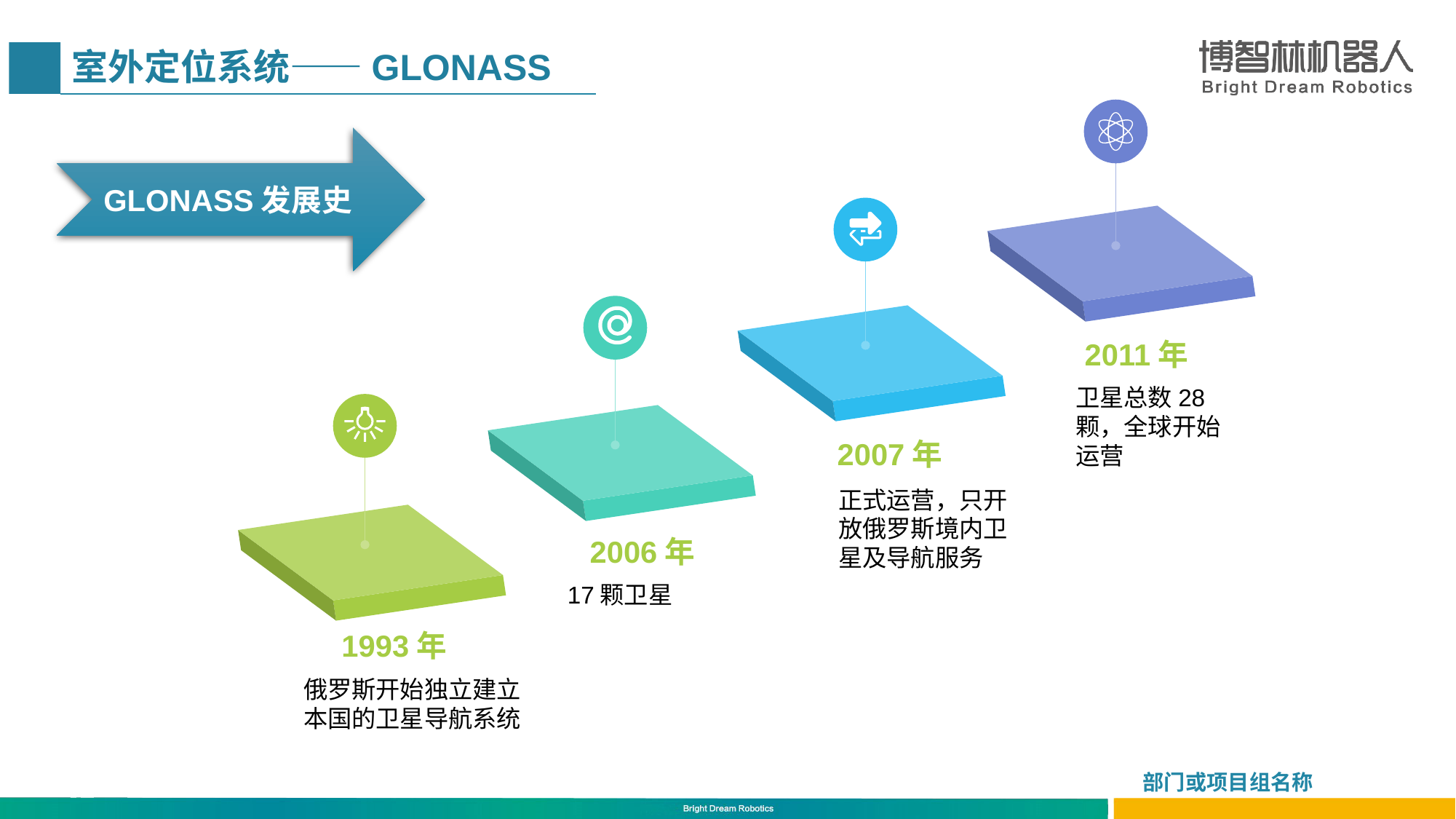

# 室外定位系统——GLONASS

GLONASS发展史

2011年
卫星总数28颗，全球开始运营

2007年
正式运营，只开放俄罗斯境内卫星及导航服务

2006年
17颗卫星
1993年
俄罗斯开始独立建立本国的卫星导航系统